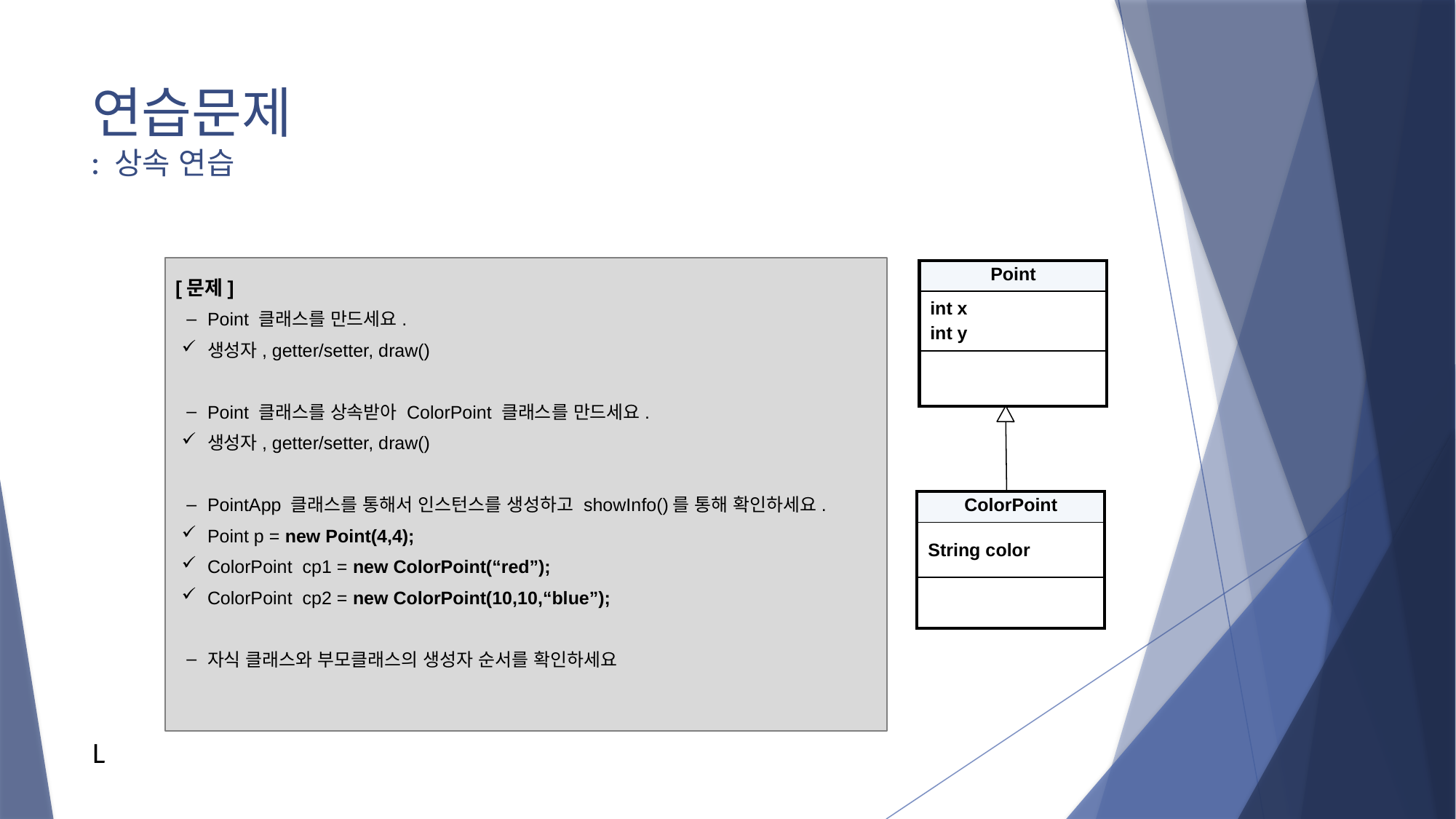

# 연습문제 : 상속 연습
[문제]
Point 클래스를 만드세요.
생성자, getter/setter, draw()

Point 클래스를 상속받아 ColorPoint 클래스를 만드세요.
생성자, getter/setter, draw()

PointApp 클래스를 통해서 인스턴스를 생성하고 showInfo()를 통해 확인하세요.
Point p = new Point(4,4);
ColorPoint  cp1 = new ColorPoint(“red”);
ColorPoint  cp2 = new ColorPoint(10,10,“blue”);

자식 클래스와 부모클래스의 생성자 순서를 확인하세요
| Point |
| --- |
| int x int y |
|  |

| ColorPoint |
| --- |
| String color |
|  |
L